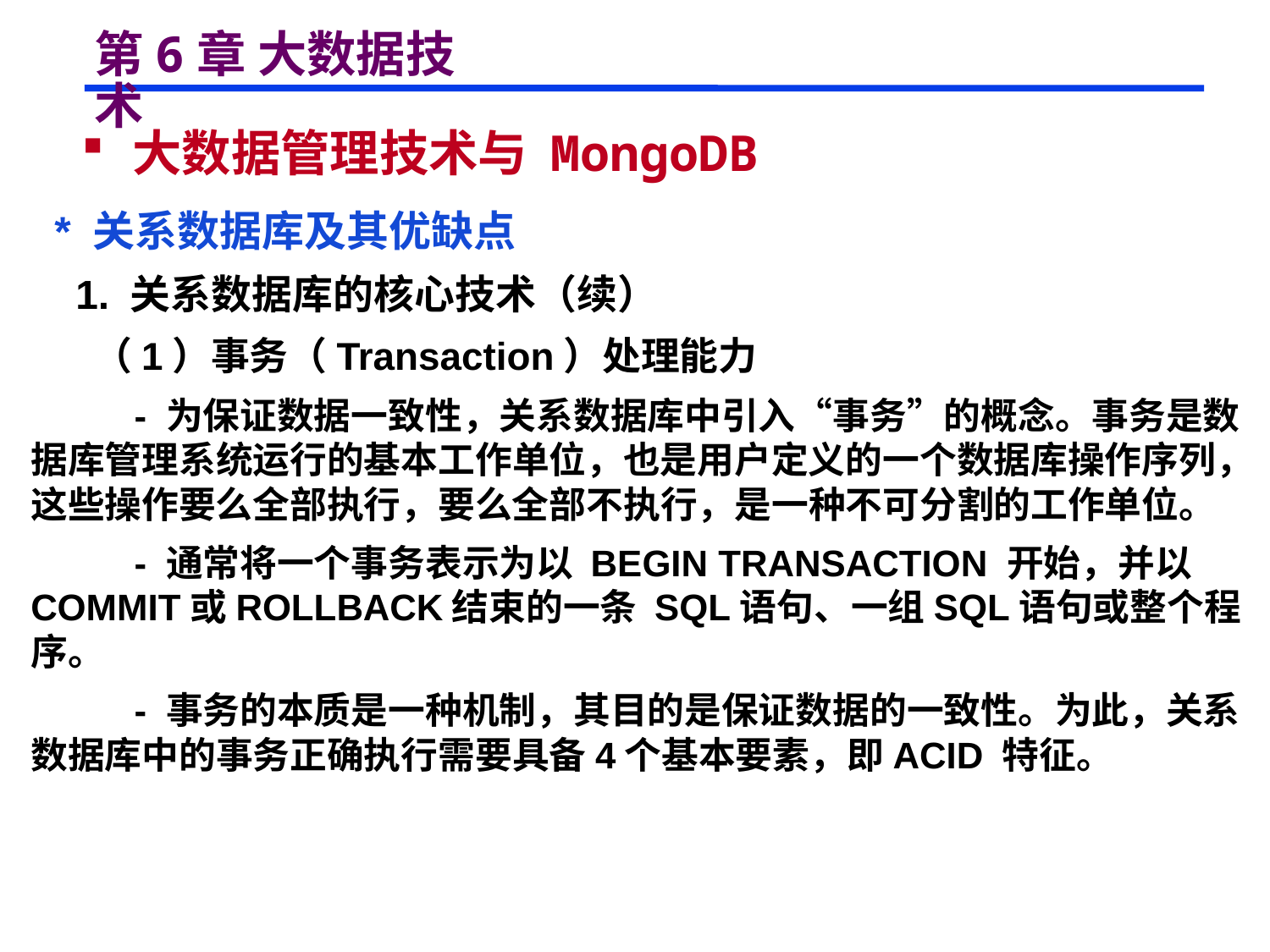

# 第6章 大数据技术
 大数据管理技术与 MongoDB
  * 关系数据库及其优缺点
    1. 关系数据库的核心技术（续）
      （1）事务（Transaction）处理能力
          - 为保证数据一致性，关系数据库中引入“事务”的概念。事务是数据库管理系统运行的基本工作单位，也是用户定义的一个数据库操作序列，这些操作要么全部执行，要么全部不执行，是一种不可分割的工作单位。
          - 通常将一个事务表示为以 BEGIN TRANSACTION 开始，并以 COMMIT或ROLLBACK结束的一条 SQL语句、一组SQL语句或整个程序。
          - 事务的本质是一种机制，其目的是保证数据的一致性。为此，关系数据库中的事务正确执行需要具备4个基本要素，即ACID 特征。